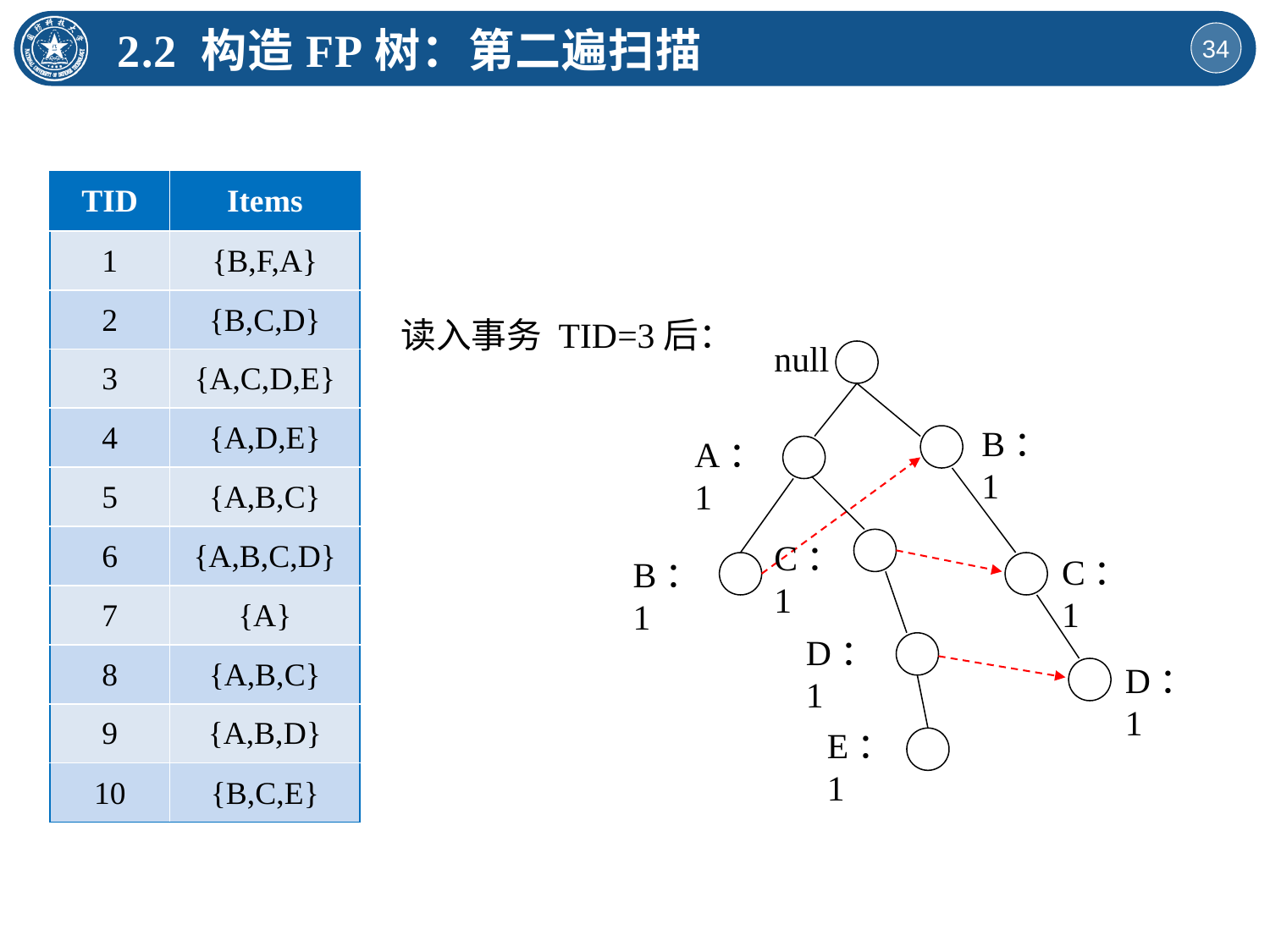

2.2 构造FP树：第二遍扫描
| TID | Items |
| --- | --- |
| 1 | {B,F,A} |
| 2 | {B,C,D} |
| 3 | {A,C,D,E} |
| 4 | {A,D,E} |
| 5 | {A,B,C} |
| 6 | {A,B,C,D} |
| 7 | {A} |
| 8 | {A,B,C} |
| 9 | {A,B,D} |
| 10 | {B,C,E} |
读入事务 TID=3后：
null

B：1
A：1

C：1

C：1
B：1

D：1

D：1

E：1